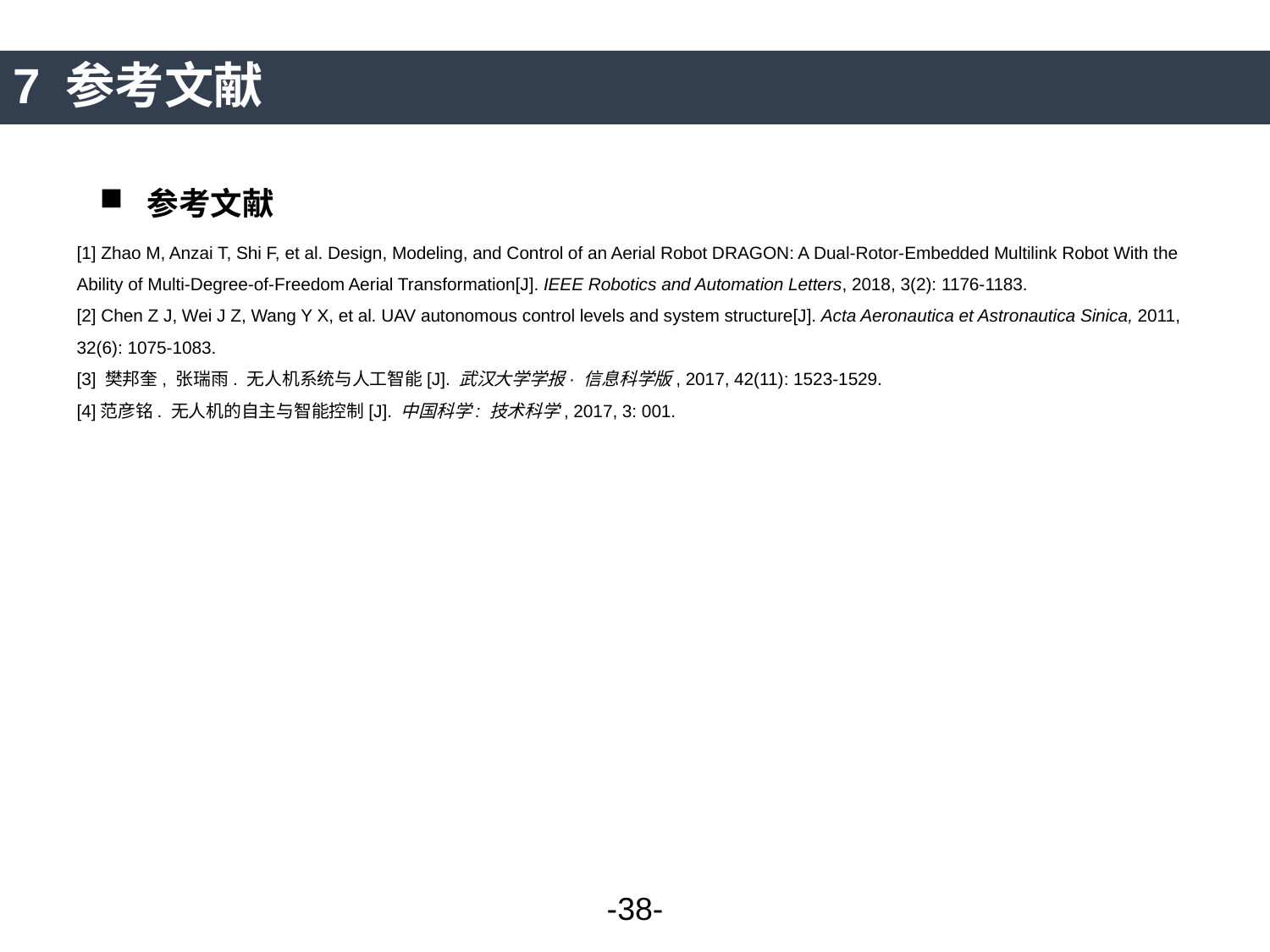

7 参考文献

参考文献
[1] Zhao M, Anzai T, Shi F, et al. Design, Modeling, and Control of an Aerial Robot DRAGON: A Dual-Rotor-Embedded Multilink Robot With the Ability of Multi-Degree-of-Freedom Aerial Transformation[J]. IEEE Robotics and Automation Letters, 2018, 3(2): 1176-1183.
[2] Chen Z J, Wei J Z, Wang Y X, et al. UAV autonomous control levels and system structure[J]. Acta Aeronautica et Astronautica Sinica, 2011, 32(6): 1075-1083.
[3] 樊邦奎, 张瑞雨. 无人机系统与人工智能[J]. 武汉大学学报· 信息科学版, 2017, 42(11): 1523-1529.
[4]范彦铭. 无人机的自主与智能控制[J]. 中国科学: 技术科学, 2017, 3: 001.
-38-